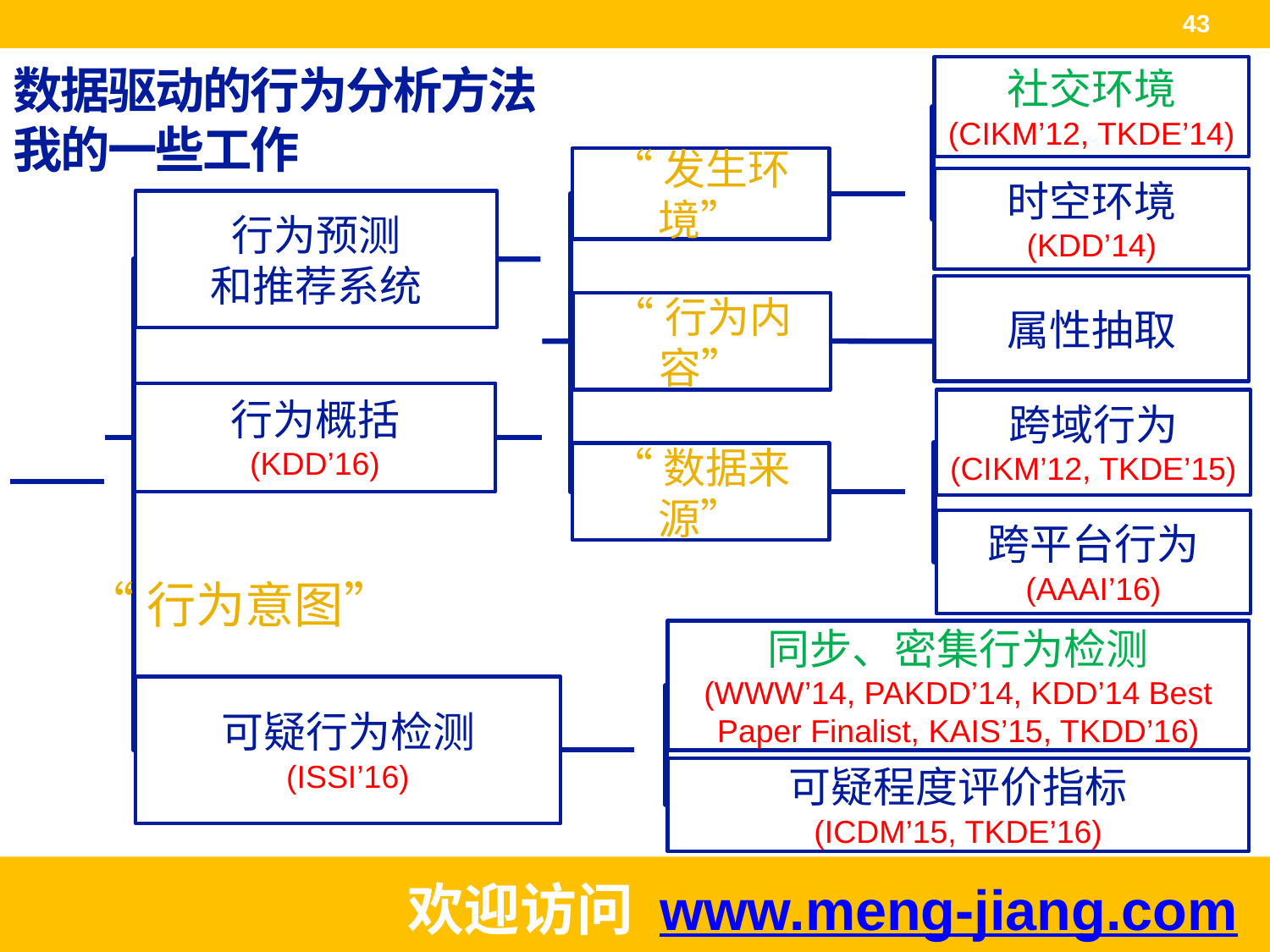

43
# 数据驱动的行为分析方法 我的一些工作
社交环境
(CIKM’12, TKDE’14)
“发生环境”
时空环境
(KDD’14)
行为预测
和推荐系统
属性抽取
“行为内容”
行为概括
(KDD’16)
跨域行为
(CIKM’12, TKDE’15)
“数据来源”
跨平台行为
(AAAI’16)
“行为意图”
同步、密集行为检测
(WWW’14, PAKDD’14, KDD’14 Best Paper Finalist, KAIS’15, TKDD’16)
可疑行为检测
(ISSI’16)
可疑程度评价指标
(ICDM’15, TKDE’16)
欢迎访问 www.meng-jiang.com